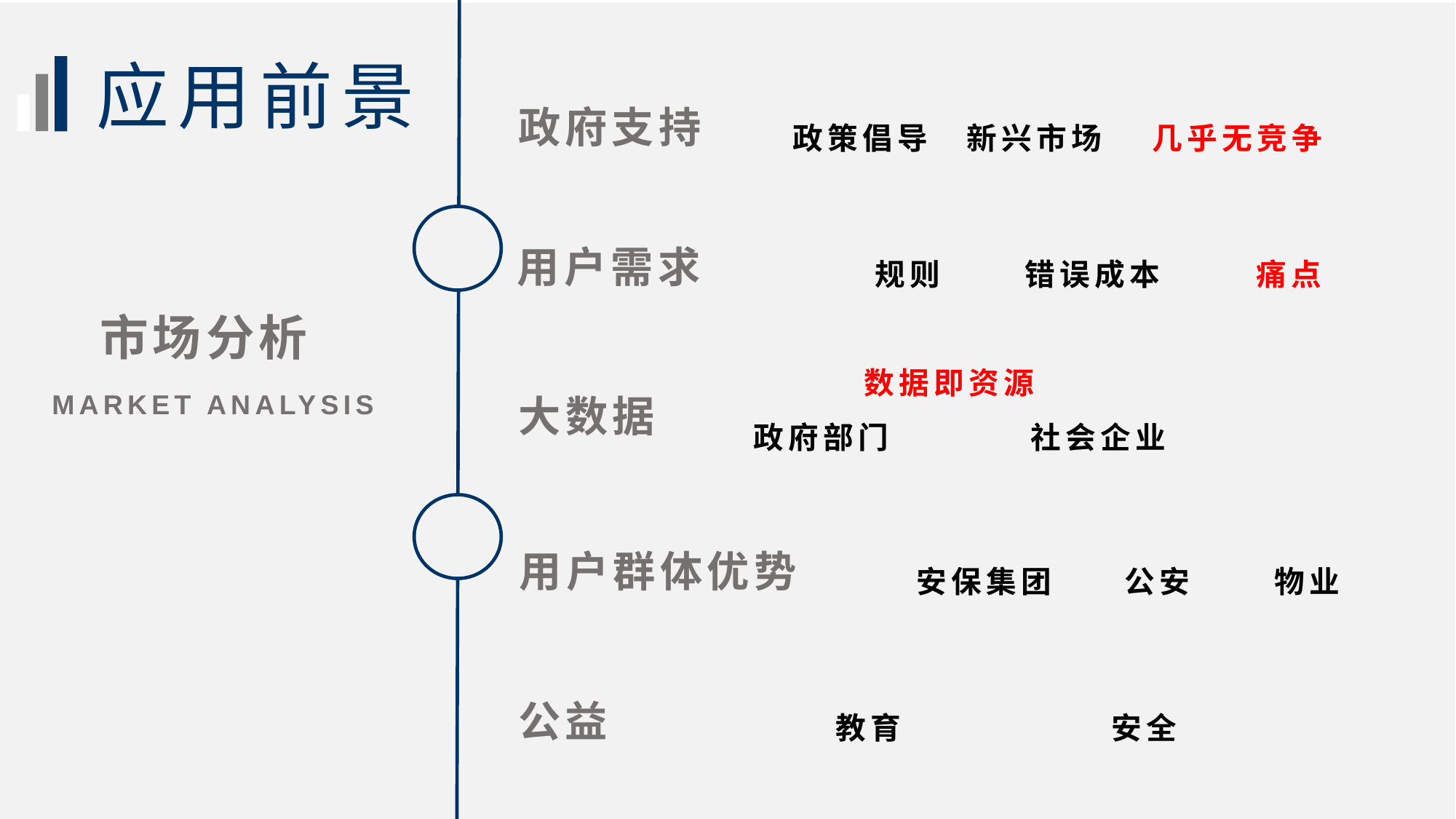

应用前景

政府支持
政策倡导   新兴市场    几乎无竞争

规则       错误成本        痛点
用户需求
市场分析
         数据即资源
政府部门            社会企业
MARKET ANALYSIS
大数据

用户群体优势
安保集团      公安       物业
教育                  安全
公益